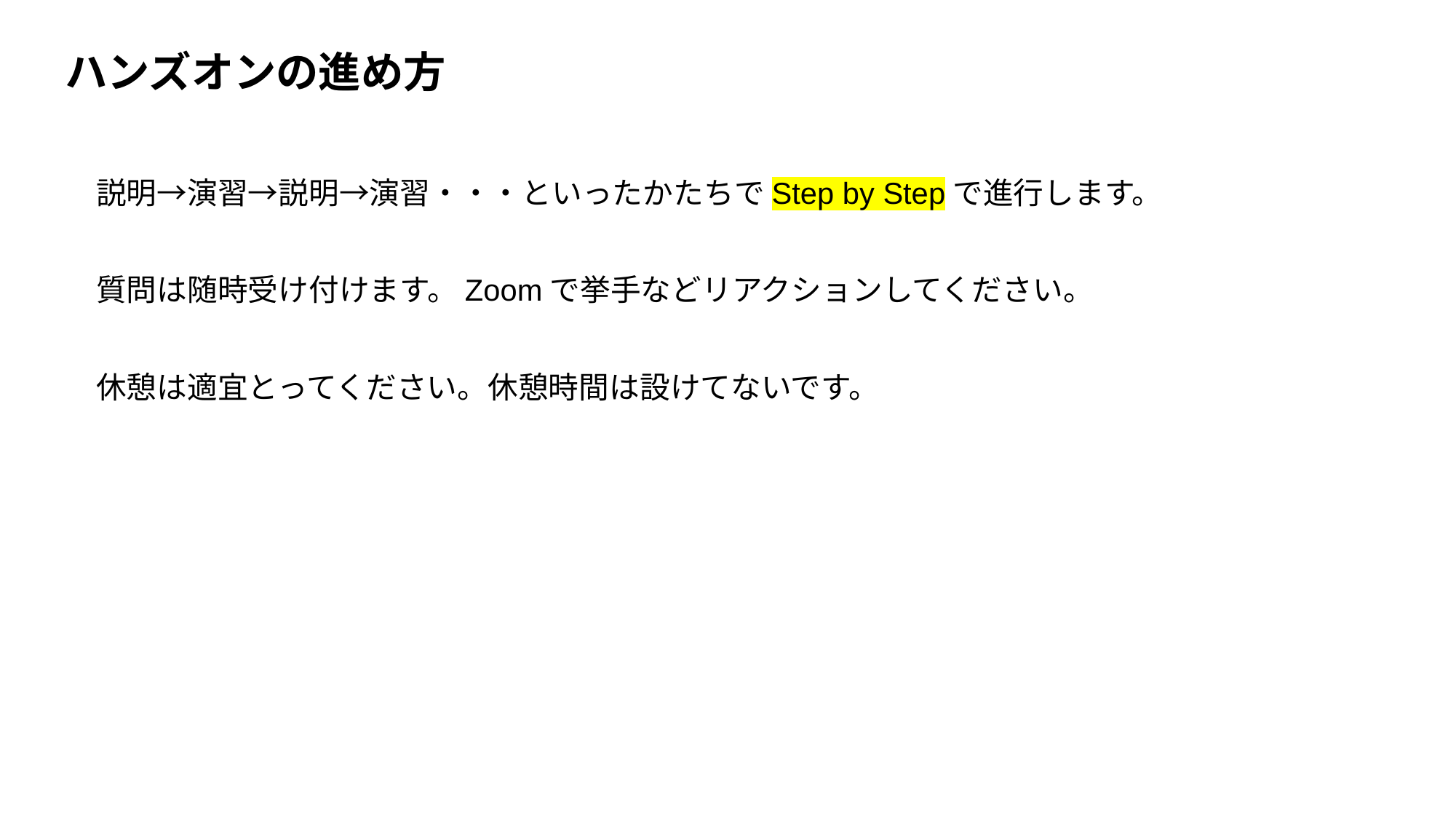

ハンズオンの進め方
説明→演習→説明→演習・・・といったかたちでStep by Stepで進行します。

質問は随時受け付けます。Zoomで挙手などリアクションしてください。

休憩は適宜とってください。休憩時間は設けてないです。